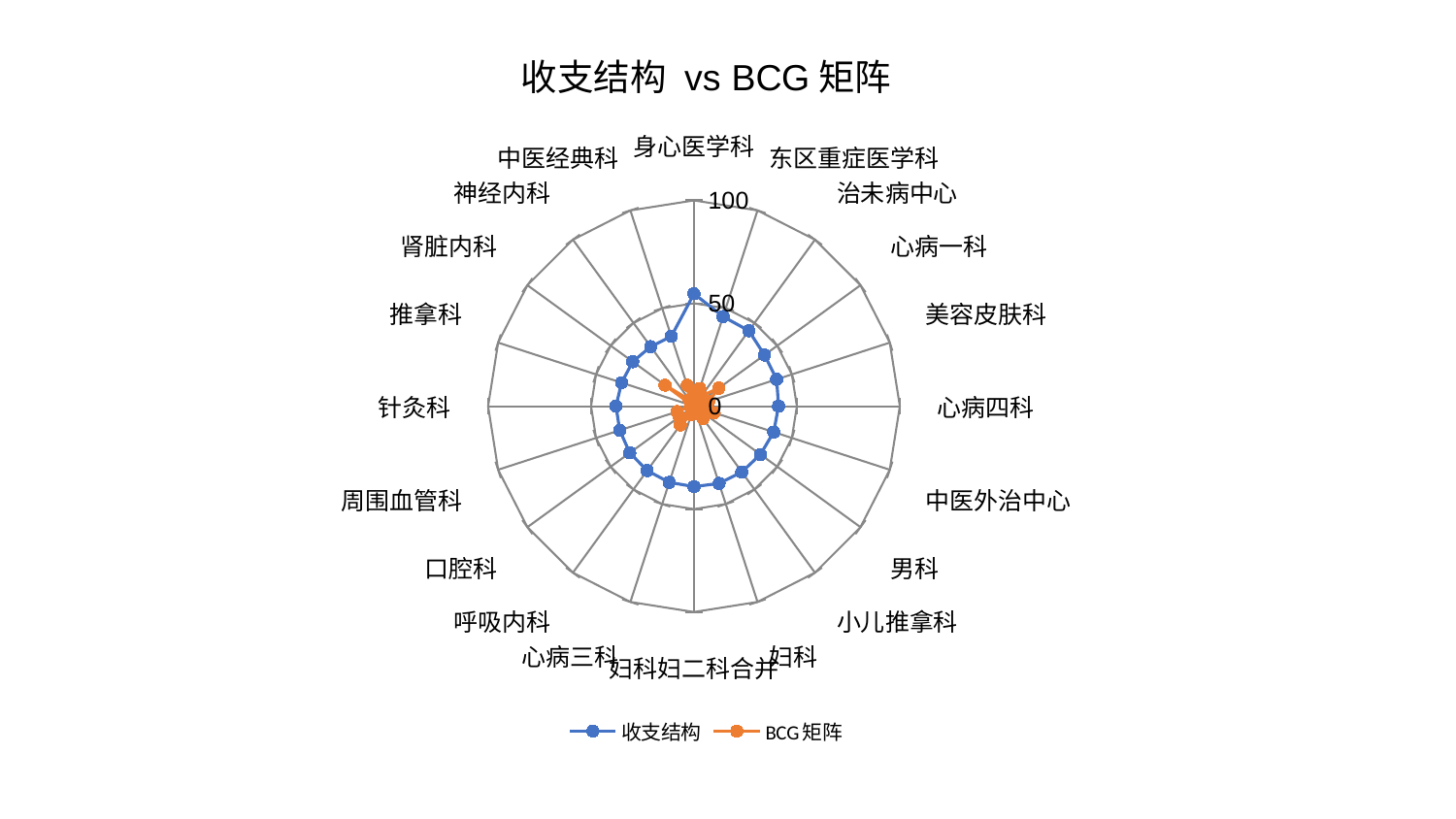

### Chart: 收支结构 vs BCG矩阵

| Category | 收支结构 | BCG矩阵 |
|---|---|---|
| 身心医学科 | 54.63128821625712 | 5.433975477668895 |
| 东区重症医学科 | 45.79604195071576 | 9.054250300842199 |
| 治未病中心 | 45.35239472497816 | 6.004823697939715 |
| 心病一科 | 42.35886147975553 | 14.919356023785422 |
| 美容皮肤科 | 42.26236787875796 | 7.476154799740833 |
| 心病四科 | 41.10037053160936 | 4.025301349705717 |
| 中医外治中心 | 40.724215195235715 | 10.342245808404266 |
| 男科 | 39.925930015665685 | 6.69908092424823 |
| 小儿推拿科 | 39.567237989326166 | 7.351120988364131 |
| 妇科 | 39.48042100879789 | 1.8904519508702313 |
| 妇科妇二科合并 | 39.091660752357306 | 3.167258928705033 |
| 心病三科 | 38.928725525963586 | 4.359127164700722 |
| 呼吸内科 | 38.679416775049795 | 11.303541260479673 |
| 口腔科 | 38.55070421064875 | 8.696723878058192 |
| 周围血管科 | 37.90879591683703 | 8.619851239428957 |
| 针灸科 | 37.86623018657376 | 1.7577060182441293 |
| 推拿科 | 36.992723226979585 | 0.6099431214383699 |
| 肾脏内科 | 36.766618306211896 | 17.414918360675728 |
| 神经内科 | 35.78311309722695 | 3.8399753132040813 |
| 中医经典科 | 35.67579187503295 | 10.697200189095964 |
74